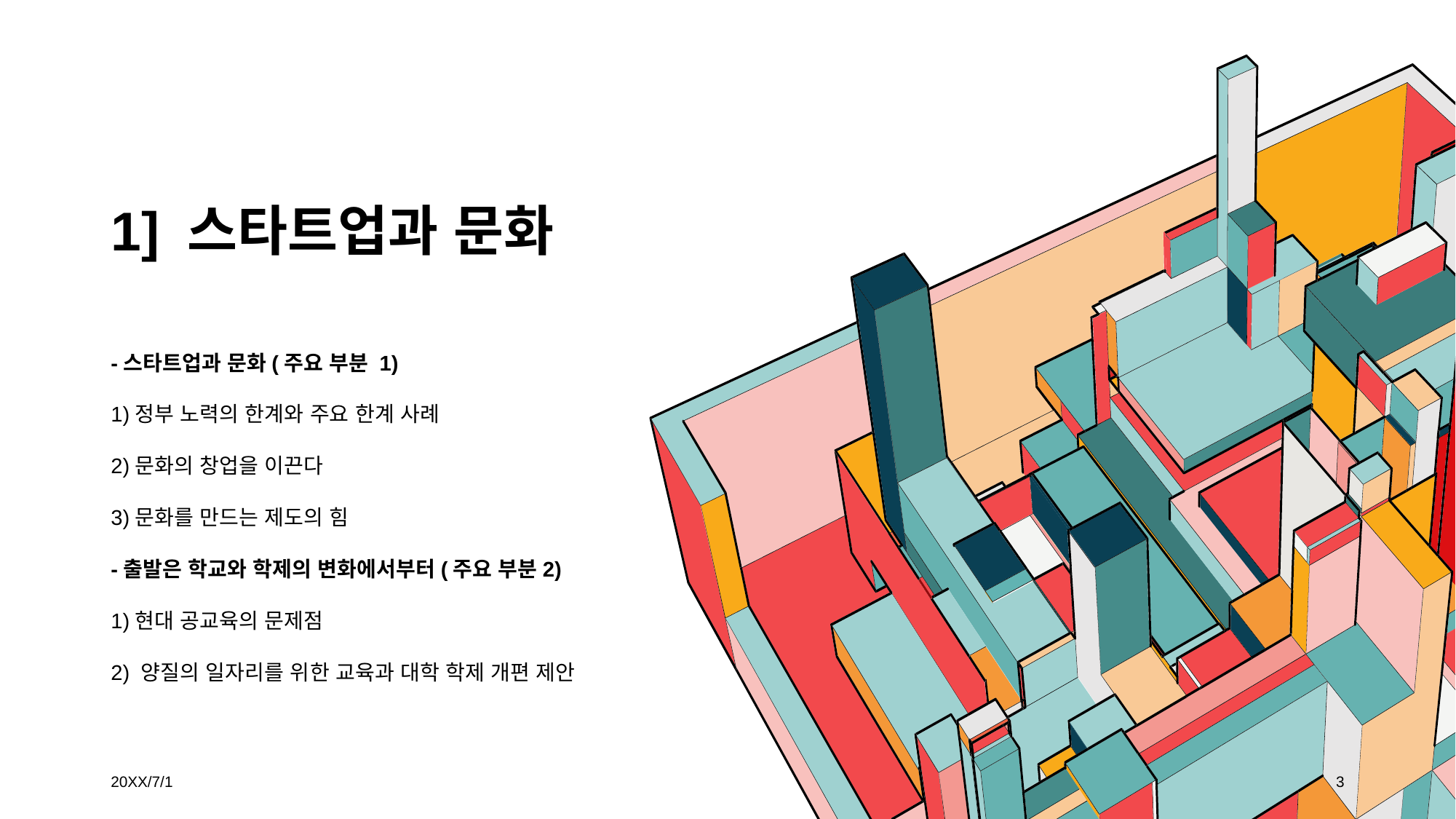

# 1] 스타트업과 문화
-스타트업과 문화(주요 부분 1)
1)정부 노력의 한계와 주요 한계 사례
2)문화의 창업을 이끈다
3)문화를 만드는 제도의 힘
-출발은 학교와 학제의 변화에서부터(주요 부분2)
1)현대 공교육의 문제점
2) 양질의 일자리를 위한 교육과 대학 학제 개편 제안
20XX/7/1
3